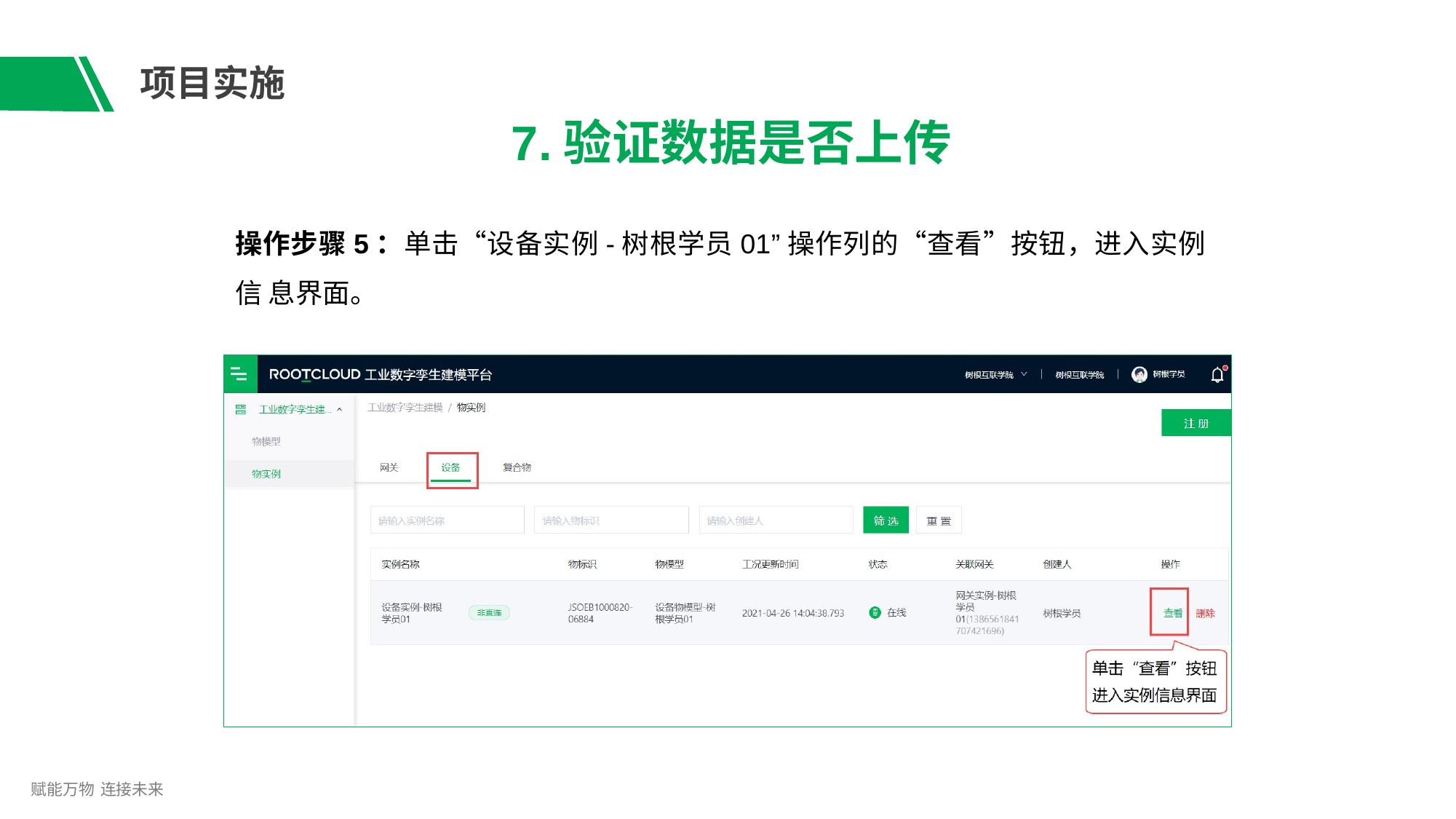

# 项目实施
7.验证数据是否上传
操作步骤5：单击“设备实例-树根学员01”操作列的“查看”按钮，进入实例信 息界面。

赋能万物 连接未来